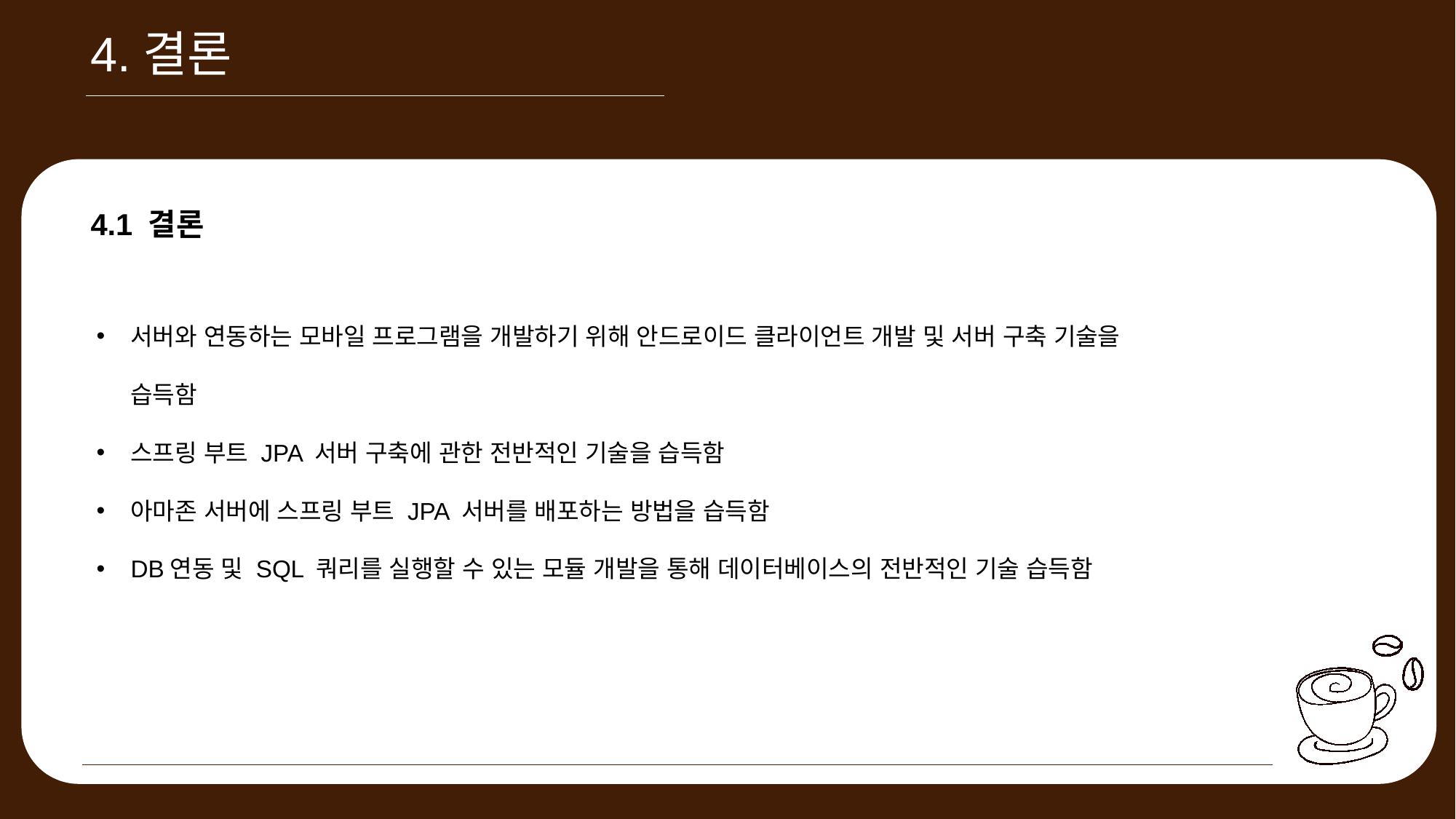

4.결론

4.1 결론
서버와 연동하는 모바일 프로그램을 개발하기 위해 안드로이드 클라이언트 개발 및 서버 구축 기술을 습득함
스프링 부트 JPA 서버 구축에 관한 전반적인 기술을 습득함
아마존 서버에 스프링 부트 JPA 서버를 배포하는 방법을 습득함
DB연동 및 SQL 쿼리를 실행할 수 있는 모듈 개발을 통해 데이터베이스의 전반적인 기술 습득함